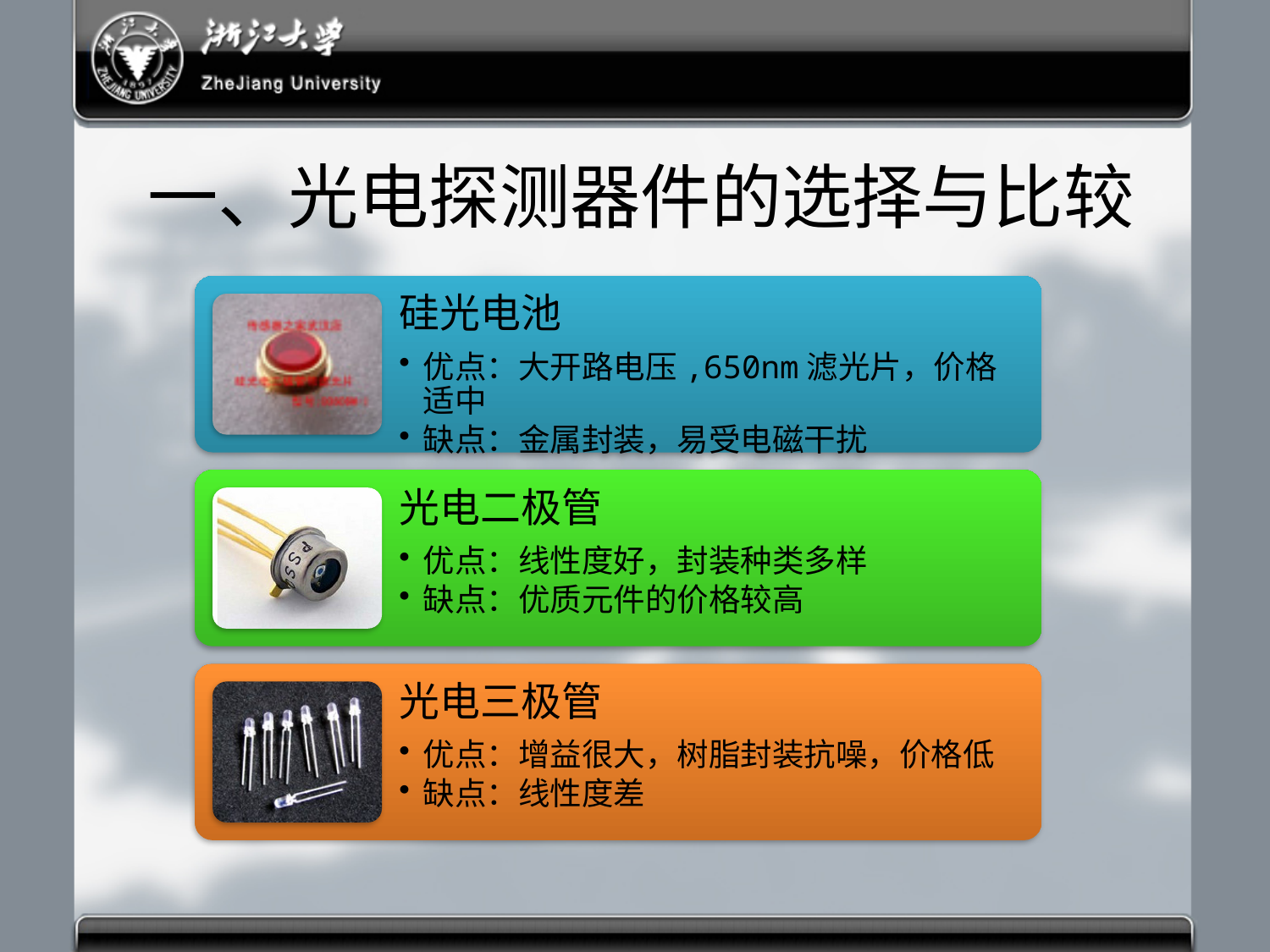

一、光电探测器件的选择与比较
硅光电池
优点：大开路电压,650nm滤光片，价格适中
缺点：金属封装，易受电磁干扰
光电二极管
优点：线性度好，封装种类多样
缺点：优质元件的价格较高
光电三极管
优点：增益很大，树脂封装抗噪，价格低
缺点：线性度差